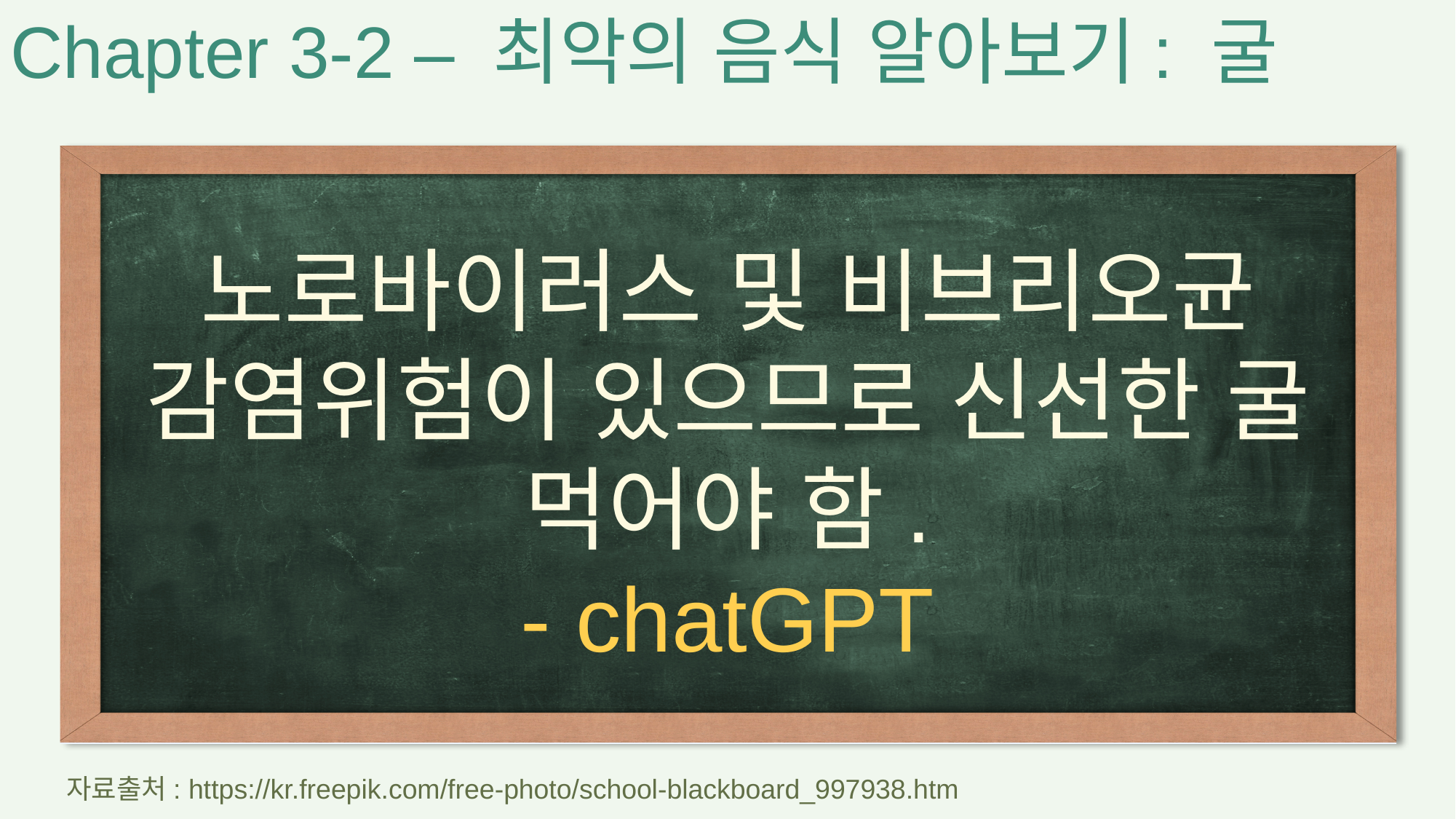

Chapter 3-2 – 최악의 음식 알아보기: 굴

노로바이러스 및 비브리오균
감염위험이 있으므로 신선한 굴
먹어야 함.
- chatGPT

자료출처: https://kr.freepik.com/free-photo/school-blackboard_997938.htm